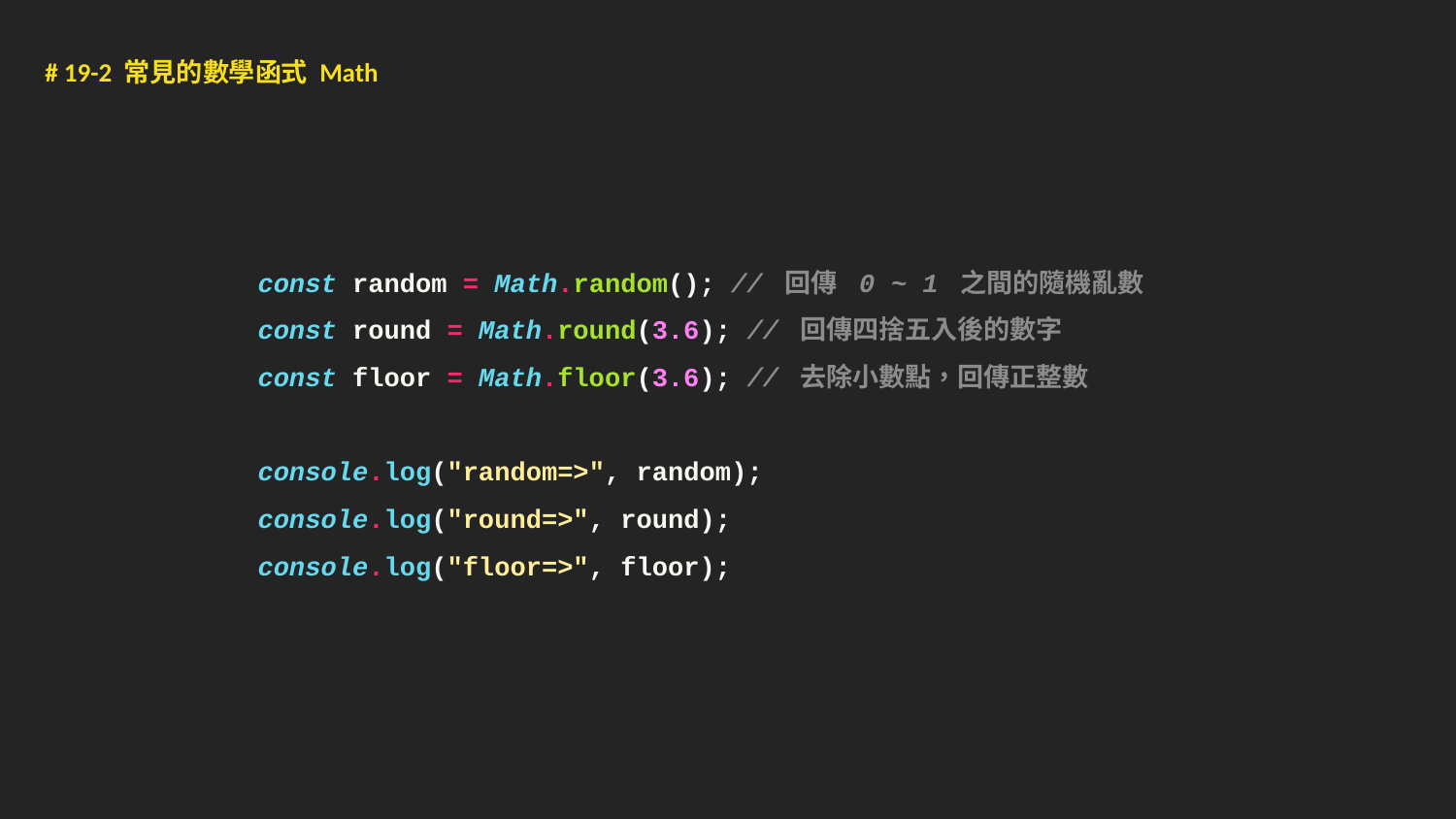

# 19-2 常見的數學函式 Math
const random = Math.random(); // 回傳 0 ~ 1 之間的隨機亂數
const round = Math.round(3.6); // 回傳四捨五入後的數字
const floor = Math.floor(3.6); // 去除小數點，回傳正整數

console.log("random=>", random);
console.log("round=>", round);
console.log("floor=>", floor);